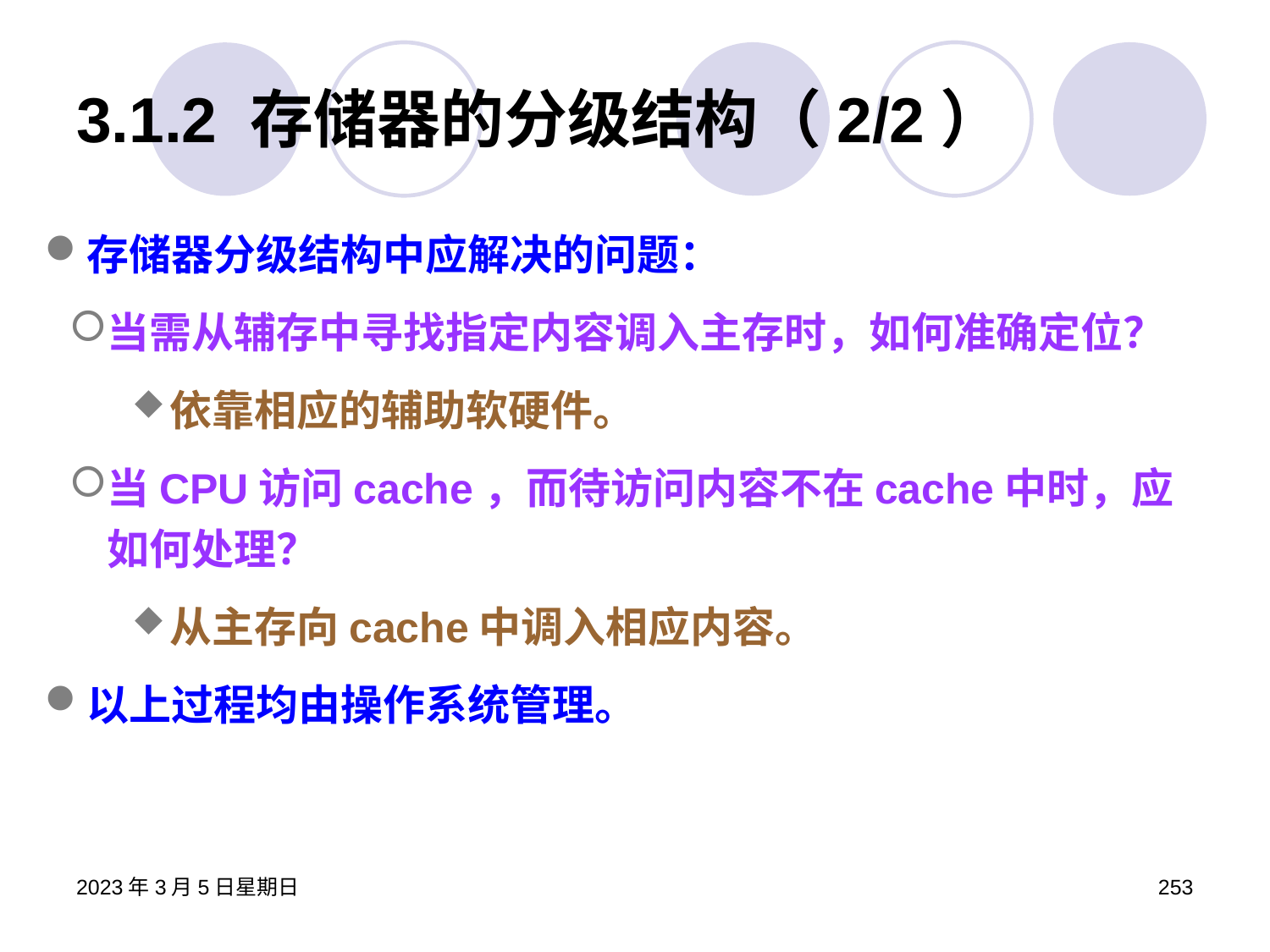

# 3.1.2 存储器的分级结构（2/2）
存储器分级结构中应解决的问题：
当需从辅存中寻找指定内容调入主存时，如何准确定位？
依靠相应的辅助软硬件。
当CPU访问cache，而待访问内容不在cache中时，应如何处理？
从主存向cache中调入相应内容。
以上过程均由操作系统管理。
2023年3月5日星期日
253